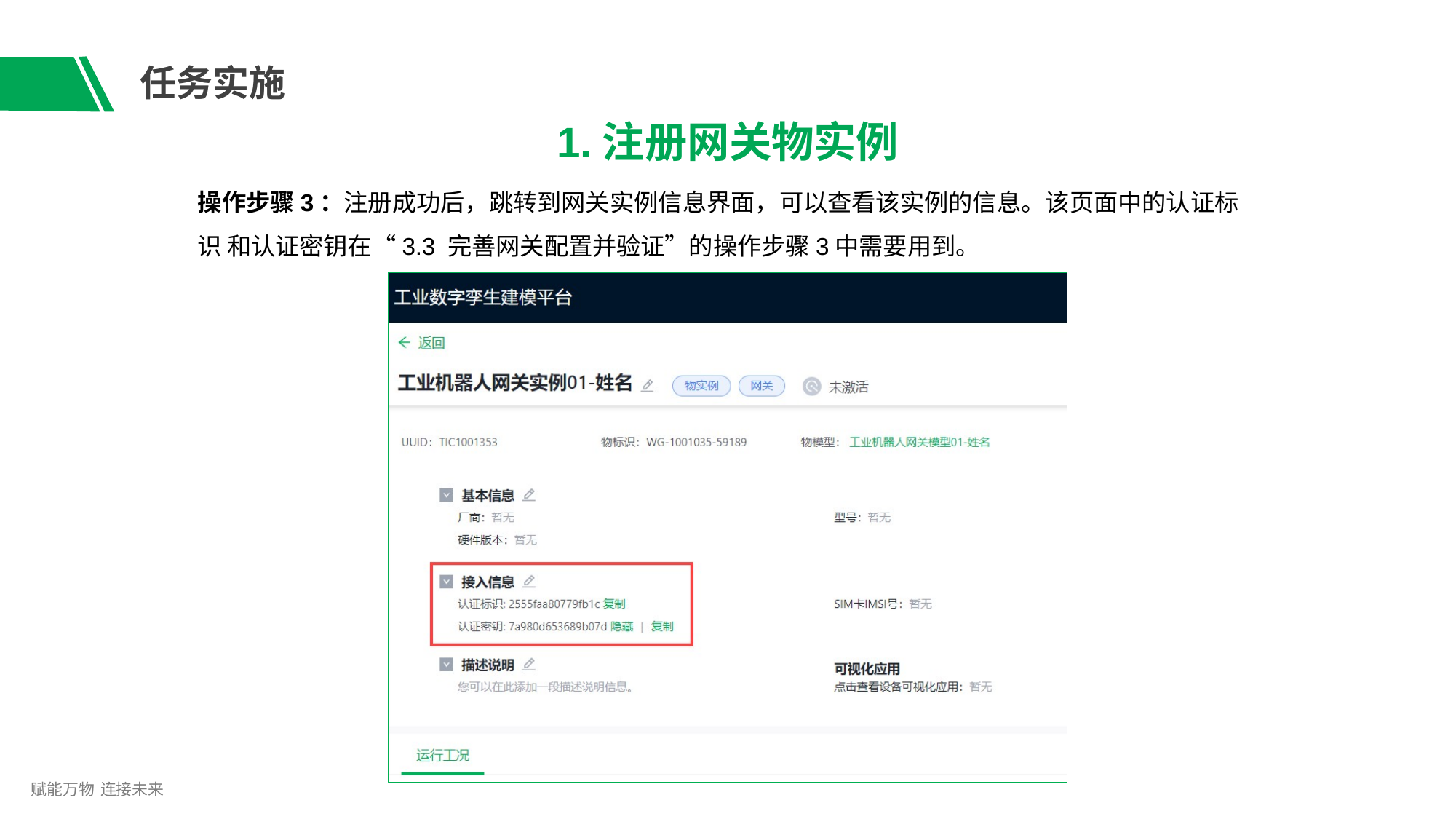

# 任务实施
1.注册网关物实例
操作步骤3：注册成功后，跳转到网关实例信息界面，可以查看该实例的信息。该页面中的认证标识 和认证密钥在“3.3 完善网关配置并验证”的操作步骤3中需要用到。

赋能万物 连接未来